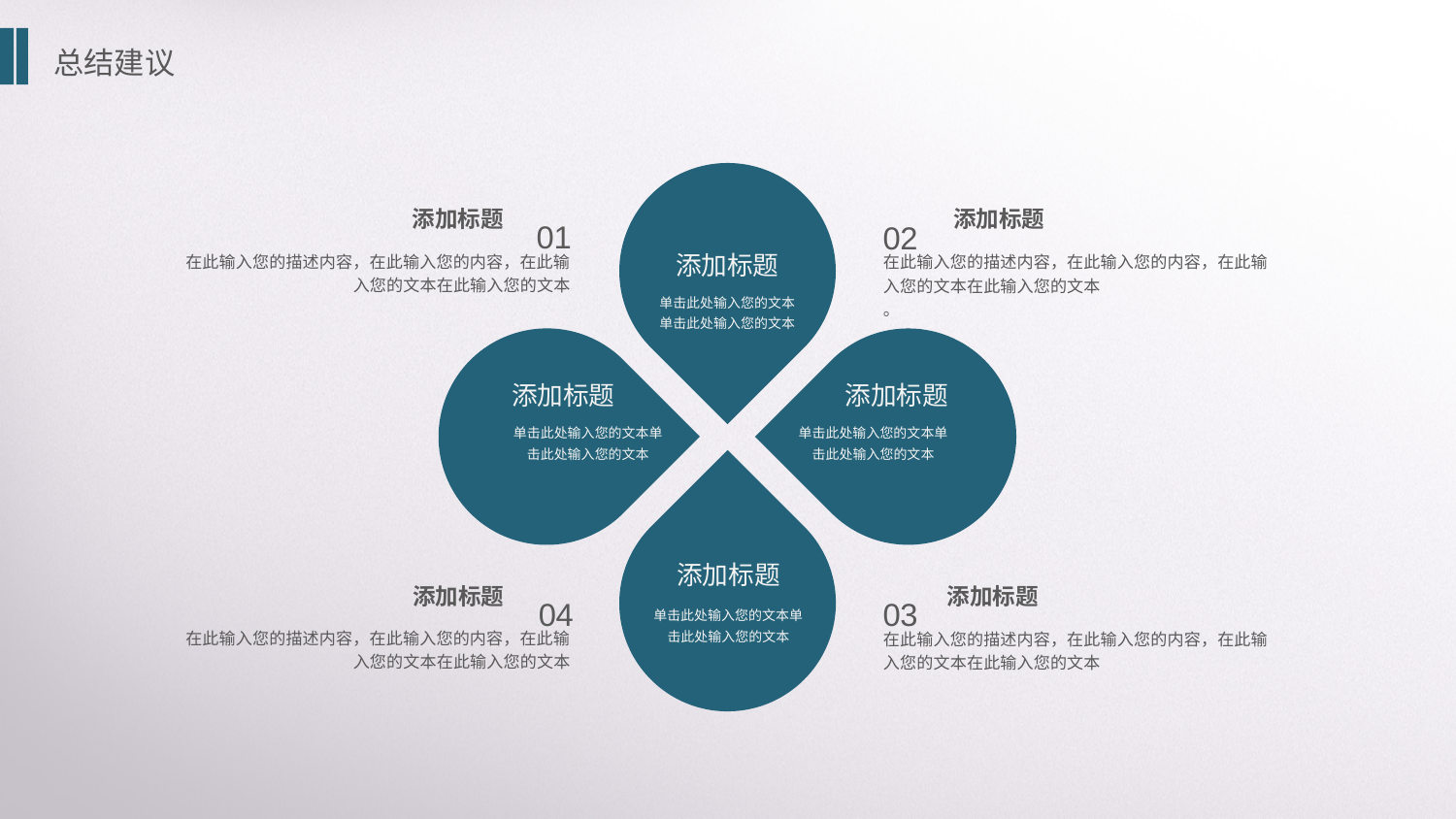

总结建议

01
02
添加标题
添加标题
在此输入您的描述内容，在此输入您的内容，在此输入您的文本在此输入您的文本
在此输入您的描述内容，在此输入您的内容，在此输入您的文本在此输入您的文本
。
添加标题
单击此处输入您的文本单击此处输入您的文本

添加标题
添加标题
单击此处输入您的文本单击此处输入您的文本
单击此处输入您的文本单击此处输入您的文本

添加标题
04
03
添加标题
添加标题
单击此处输入您的文本单击此处输入您的文本
在此输入您的描述内容，在此输入您的内容，在此输入您的文本在此输入您的文本
在此输入您的描述内容，在此输入您的内容，在此输入您的文本在此输入您的文本